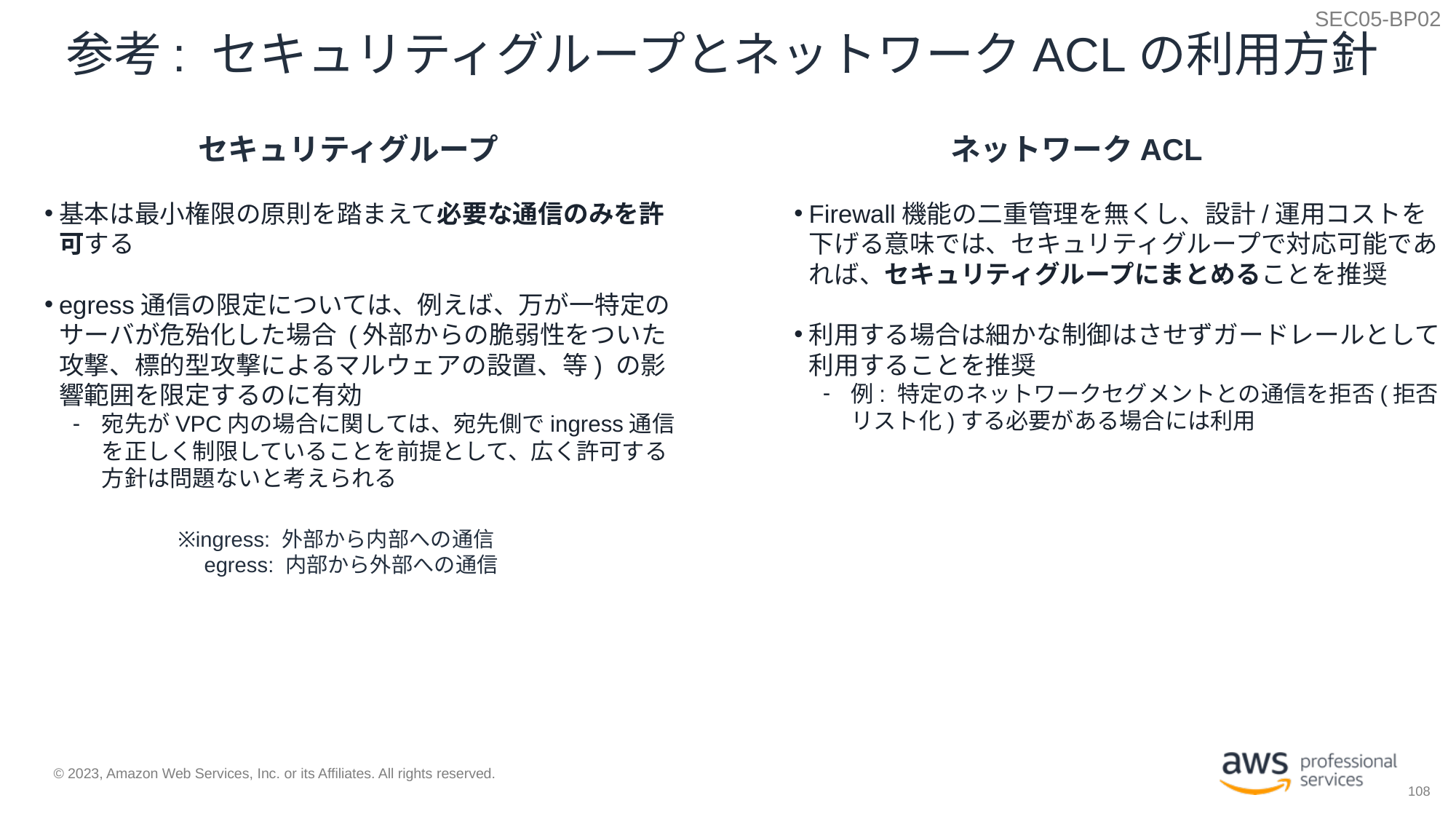

SEC05-BP02
# 参考: セキュリティグループとネットワークACLの利用方針
セキュリティグループ
ネットワークACL
基本は最小権限の原則を踏まえて必要な通信のみを許可する

egress通信の限定については、例えば、万が一特定のサーバが危殆化した場合 (外部からの脆弱性をついた攻撃、標的型攻撃によるマルウェアの設置、等) の影響範囲を限定するのに有効
宛先がVPC内の場合に関しては、宛先側でingress通信を正しく制限していることを前提として、広く許可する方針は問題ないと考えられる
Firewall機能の二重管理を無くし、設計/運用コストを下げる意味では、セキュリティグループで対応可能であれば、セキュリティグループにまとめることを推奨

利用する場合は細かな制御はさせずガードレールとして利用することを推奨
例: 特定のネットワークセグメントとの通信を拒否(拒否リスト化)する必要がある場合には利用
※ingress: 外部から内部への通信
　egress: 内部から外部への通信